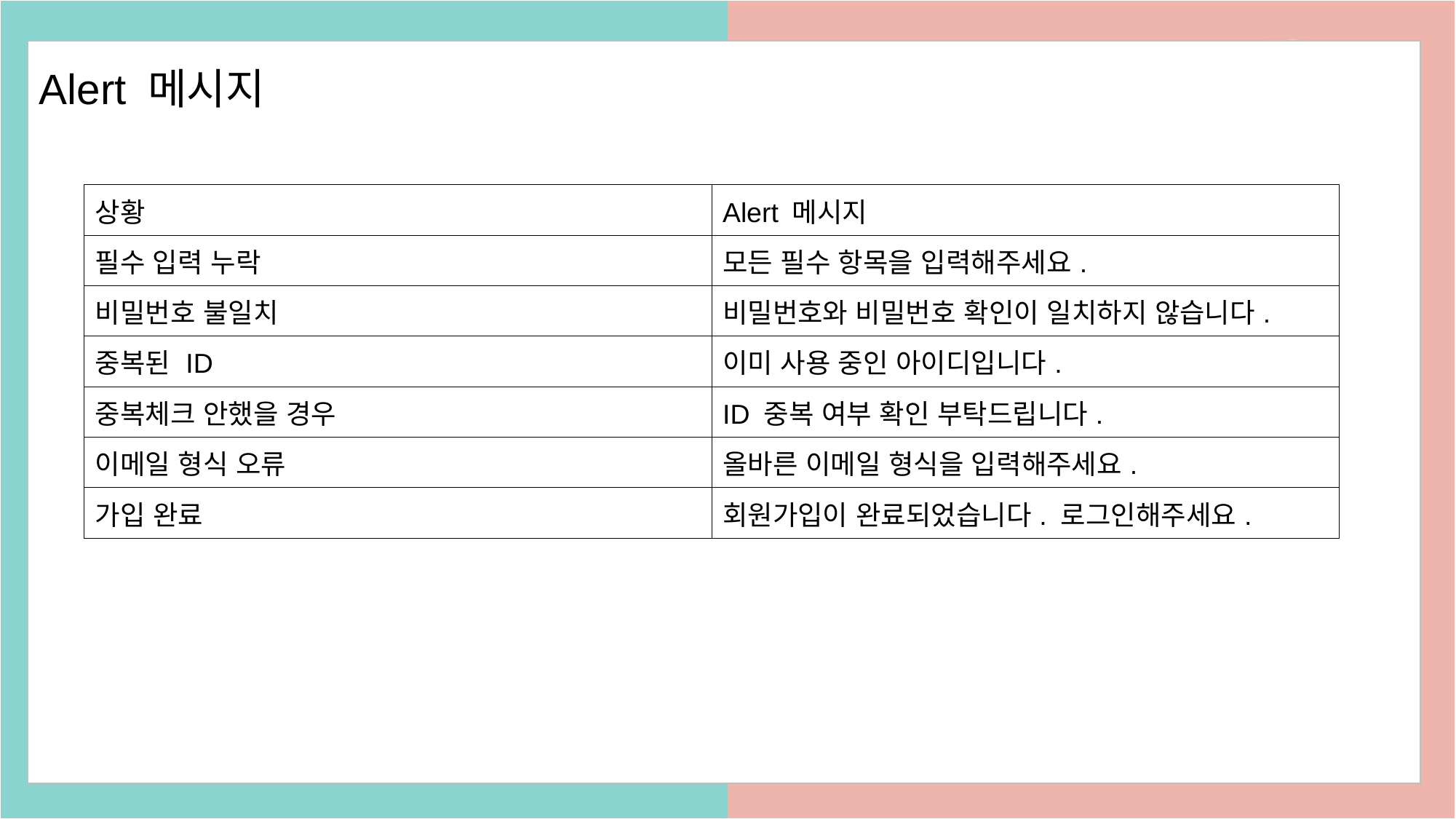

# Alert 메시지
| 상황 | Alert 메시지 |
| --- | --- |
| 필수 입력 누락 | 모든 필수 항목을 입력해주세요. |
| 비밀번호 불일치 | 비밀번호와 비밀번호 확인이 일치하지 않습니다. |
| 중복된 ID | 이미 사용 중인 아이디입니다. |
| 중복체크 안했을 경우 | ID 중복 여부 확인 부탁드립니다. |
| 이메일 형식 오류 | 올바른 이메일 형식을 입력해주세요. |
| 가입 완료 | 회원가입이 완료되었습니다. 로그인해주세요. |